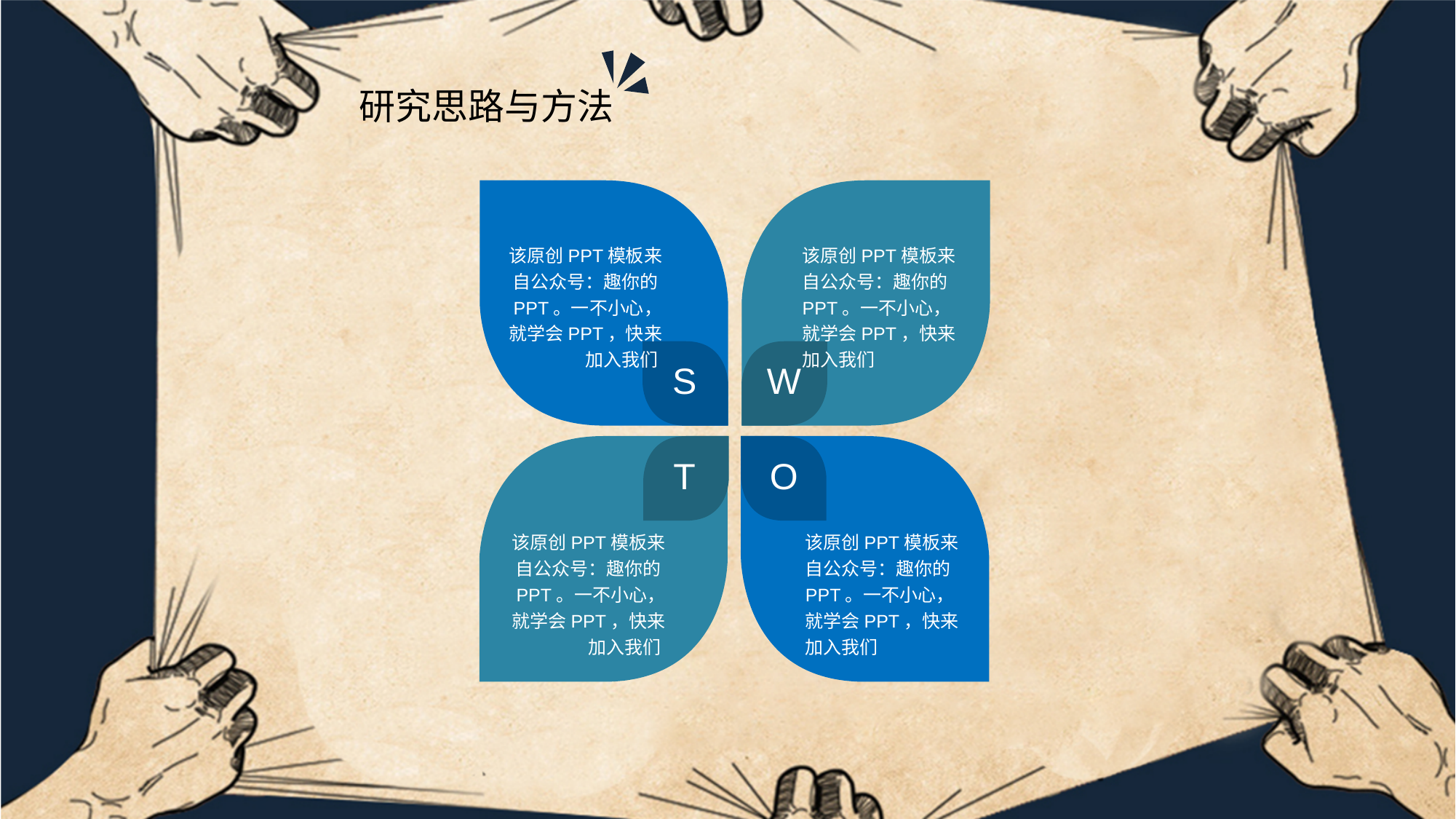

研究思路与方法

该原创PPT模板来自公众号：趣你的PPT。一不小心，就学会PPT，快来加入我们
该原创PPT模板来自公众号：趣你的PPT。一不小心，就学会PPT，快来加入我们

S
W

T
O
该原创PPT模板来自公众号：趣你的PPT。一不小心，就学会PPT，快来加入我们
该原创PPT模板来自公众号：趣你的PPT。一不小心，就学会PPT，快来加入我们